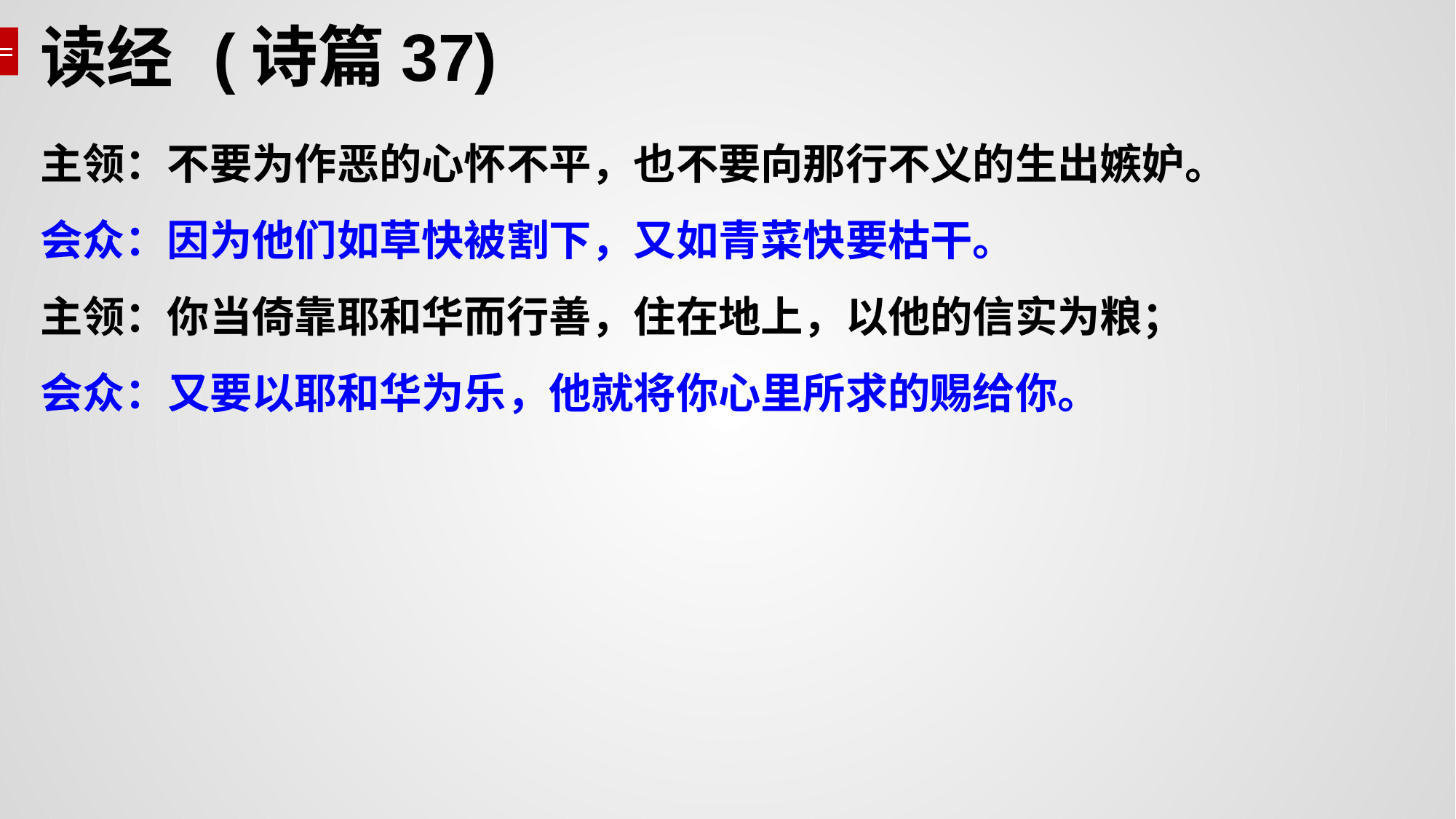

(诗篇37)
主领：不要为作恶的心怀不平，也不要向那行不义的生出嫉妒。
会众：因为他们如草快被割下，又如青菜快要枯干。
主领：你当倚靠耶和华而行善，住在地上，以他的信实为粮；
会众：又要以耶和华为乐，他就将你心里所求的赐给你。